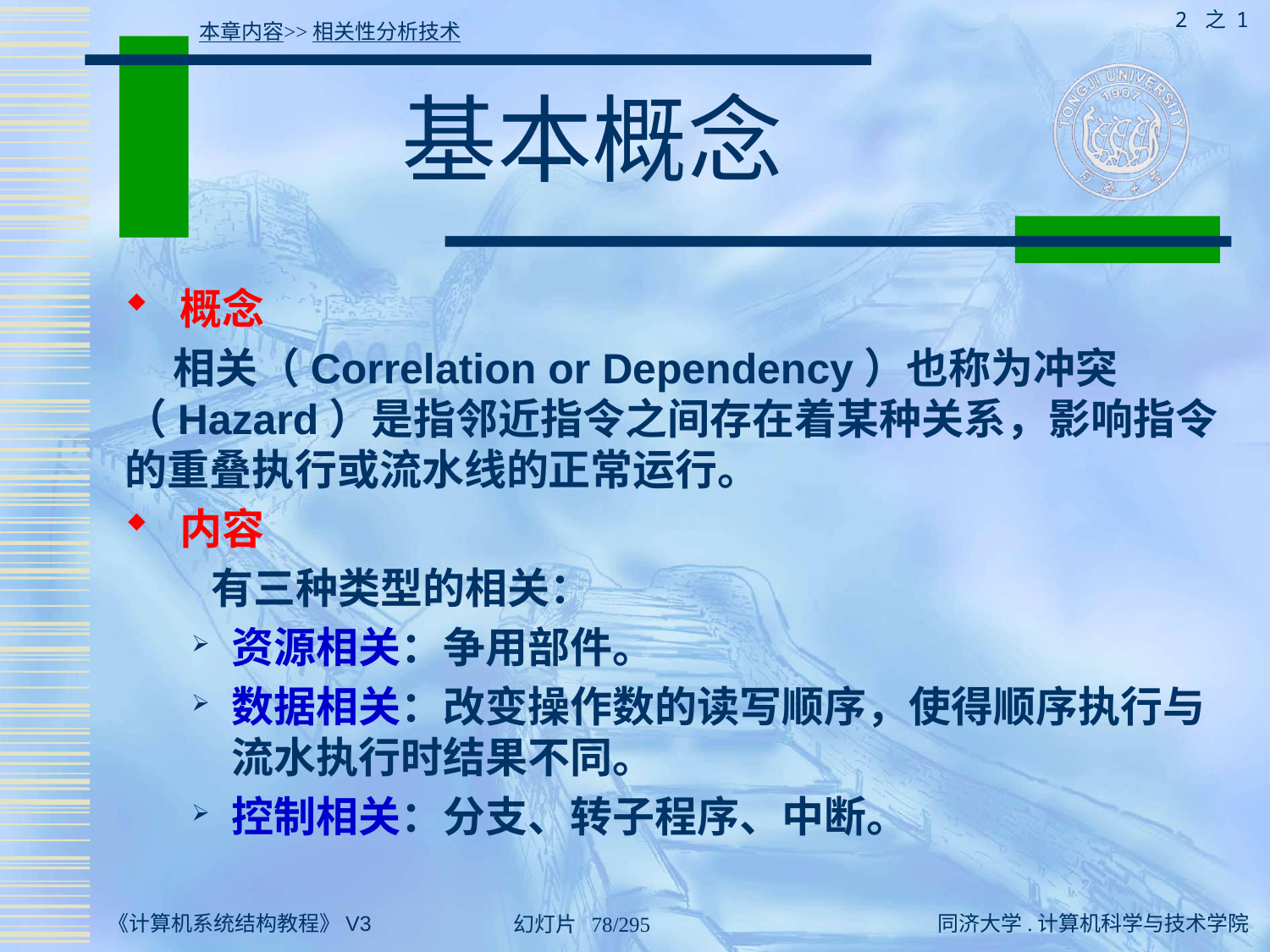

2 之 1
本章内容>>相关性分析技术
# 基本概念
  概念
    相关（Correlation or Dependency）也称为冲突（Hazard）是指邻近指令之间存在着某种关系，影响指令的重叠执行或流水线的正常运行。
  内容
        有三种类型的相关：
资源相关：争用部件。
数据相关：改变操作数的读写顺序，使得顺序执行与流水执行时结果不同。
控制相关：分支、转子程序、中断。